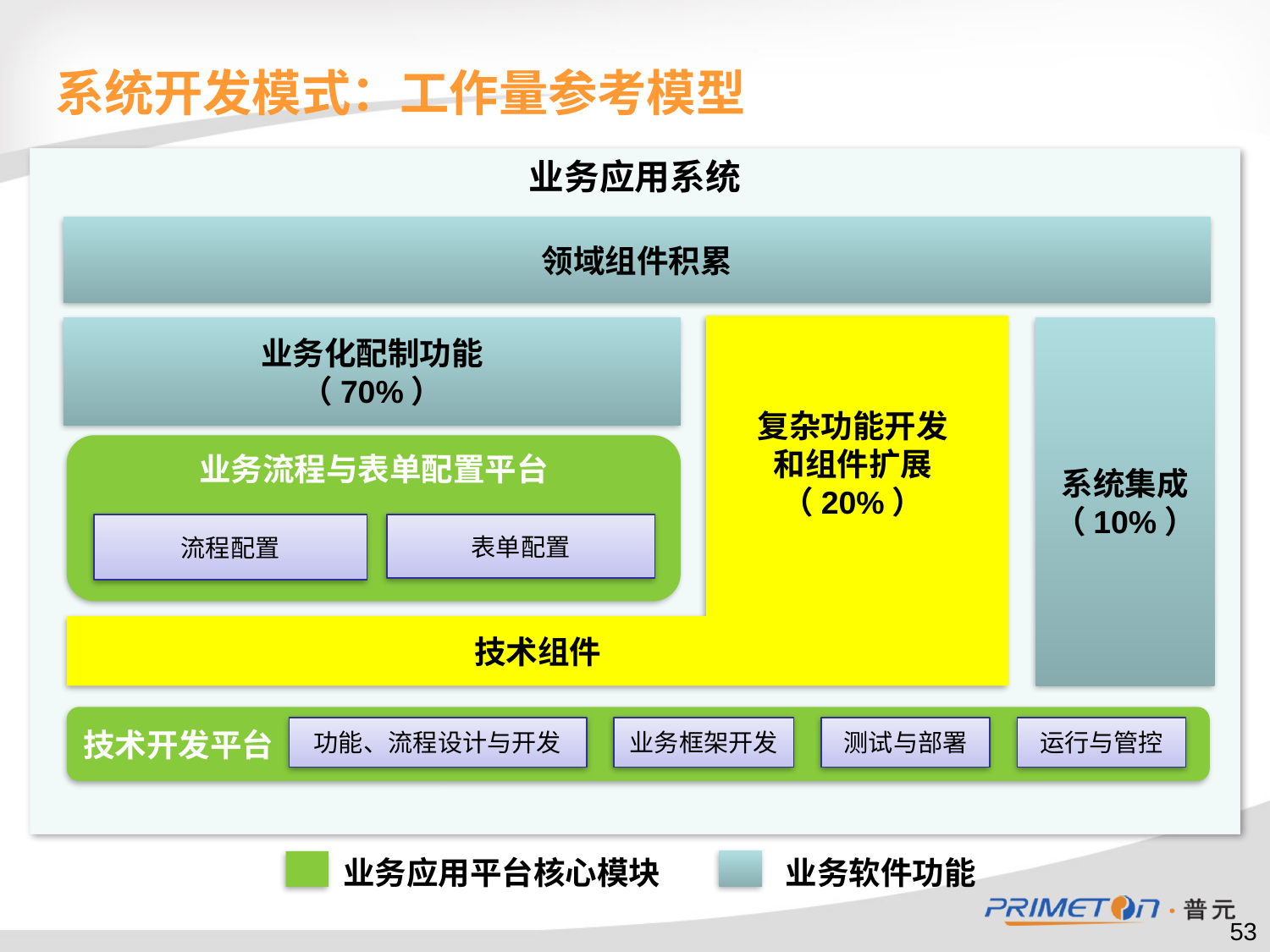

系统开发模式：工作量参考模型
业务应用系统
领域组件积累
技术组件
业务化配制功能
（70%）
系统集成
（10%）
复杂功能开发
和组件扩展
（20%）
业务流程与表单配置平台
表单配置
流程配置
技术开发平台
功能、流程设计与开发
业务框架开发
测试与部署
运行与管控
业务软件功能
业务应用平台核心模块

53